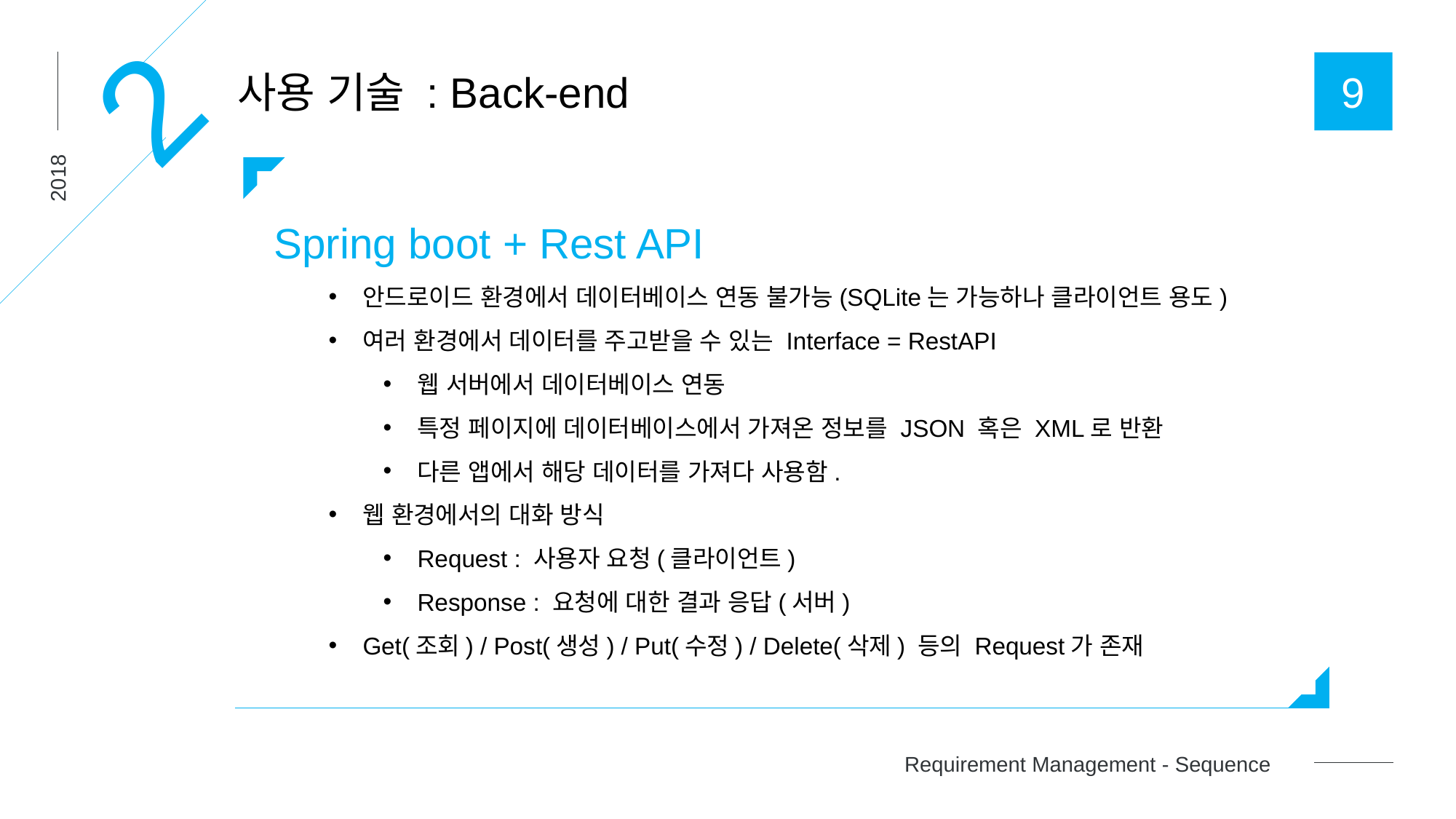

2

9
사용 기술 : Back-end

2018
Spring boot + Rest API
안드로이드 환경에서 데이터베이스 연동 불가능(SQLite는 가능하나 클라이언트 용도)
여러 환경에서 데이터를 주고받을 수 있는 Interface = RestAPI
웹 서버에서 데이터베이스 연동
특정 페이지에 데이터베이스에서 가져온 정보를 JSON 혹은 XML로 반환
다른 앱에서 해당 데이터를 가져다 사용함.
웹 환경에서의 대화 방식
Request : 사용자 요청(클라이언트)
Response : 요청에 대한 결과 응답(서버)
Get(조회) / Post(생성) / Put(수정) / Delete(삭제) 등의 Request가 존재

Requirement Management - Sequence